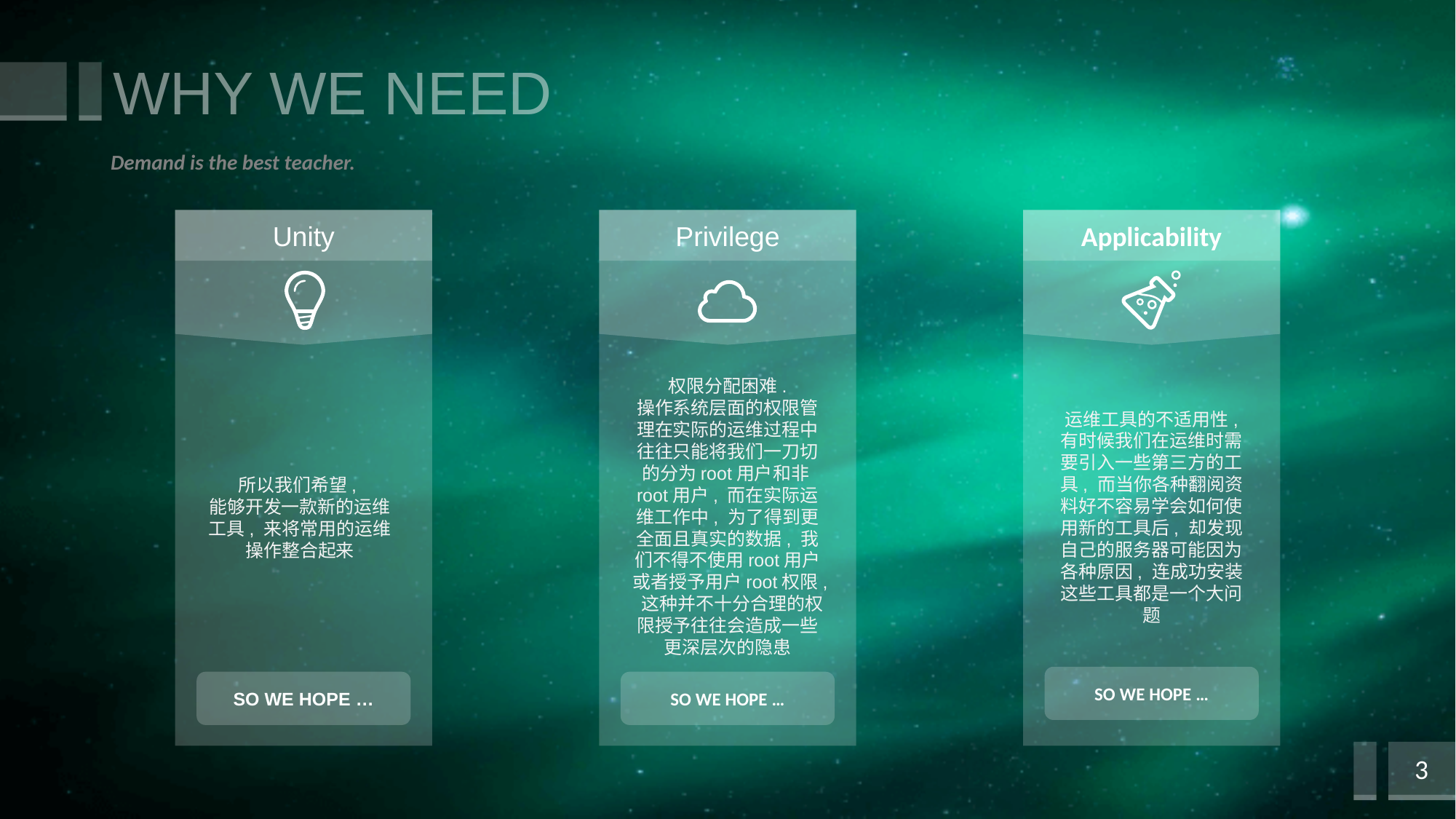

# WHY WE NEED
Demand is the best teacher.

Unity

所以我们希望,
能够开发一款新的运维工具, 来将常用的运维操作整合起来
SO WE HOPE …

Privilege

权限分配困难.
操作系统层面的权限管理在实际的运维过程中往往只能将我们一刀切的分为root用户和非root用户, 而在实际运维工作中, 为了得到更全面且真实的数据, 我们不得不使用root用户或者授予用户root权限, 这种并不十分合理的权限授予往往会造成一些更深层次的隐患
SO WE HOPE …

Applicability

运维工具的不适用性, 有时候我们在运维时需要引入一些第三方的工具, 而当你各种翻阅资料好不容易学会如何使用新的工具后, 却发现自己的服务器可能因为各种原因, 连成功安装这些工具都是一个大问题
SO WE HOPE …